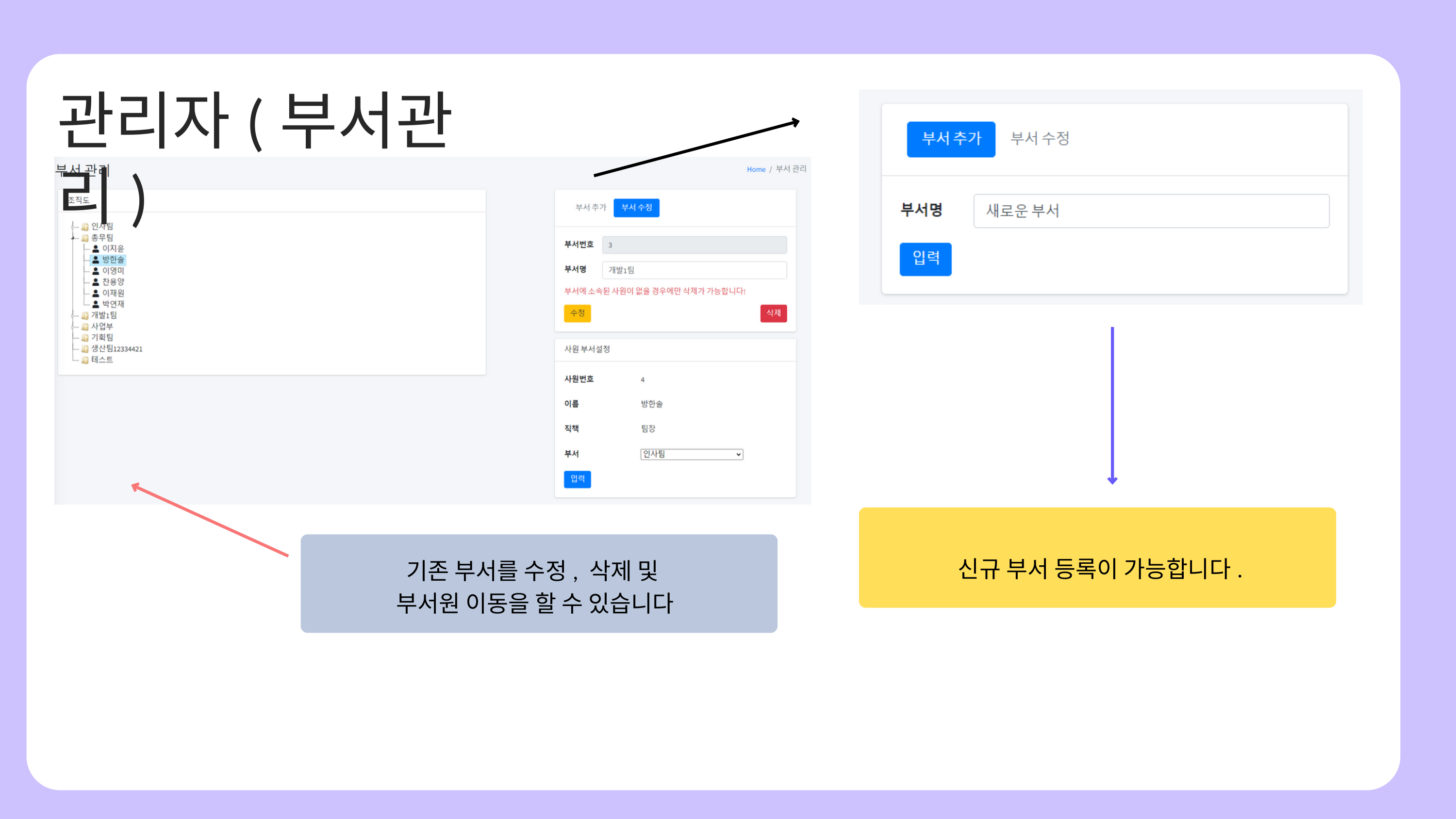

관리자(부서관리)

신규 부서 등록이 가능합니다.

기존 부서를 수정, 삭제 및
부서원 이동을 할 수 있습니다